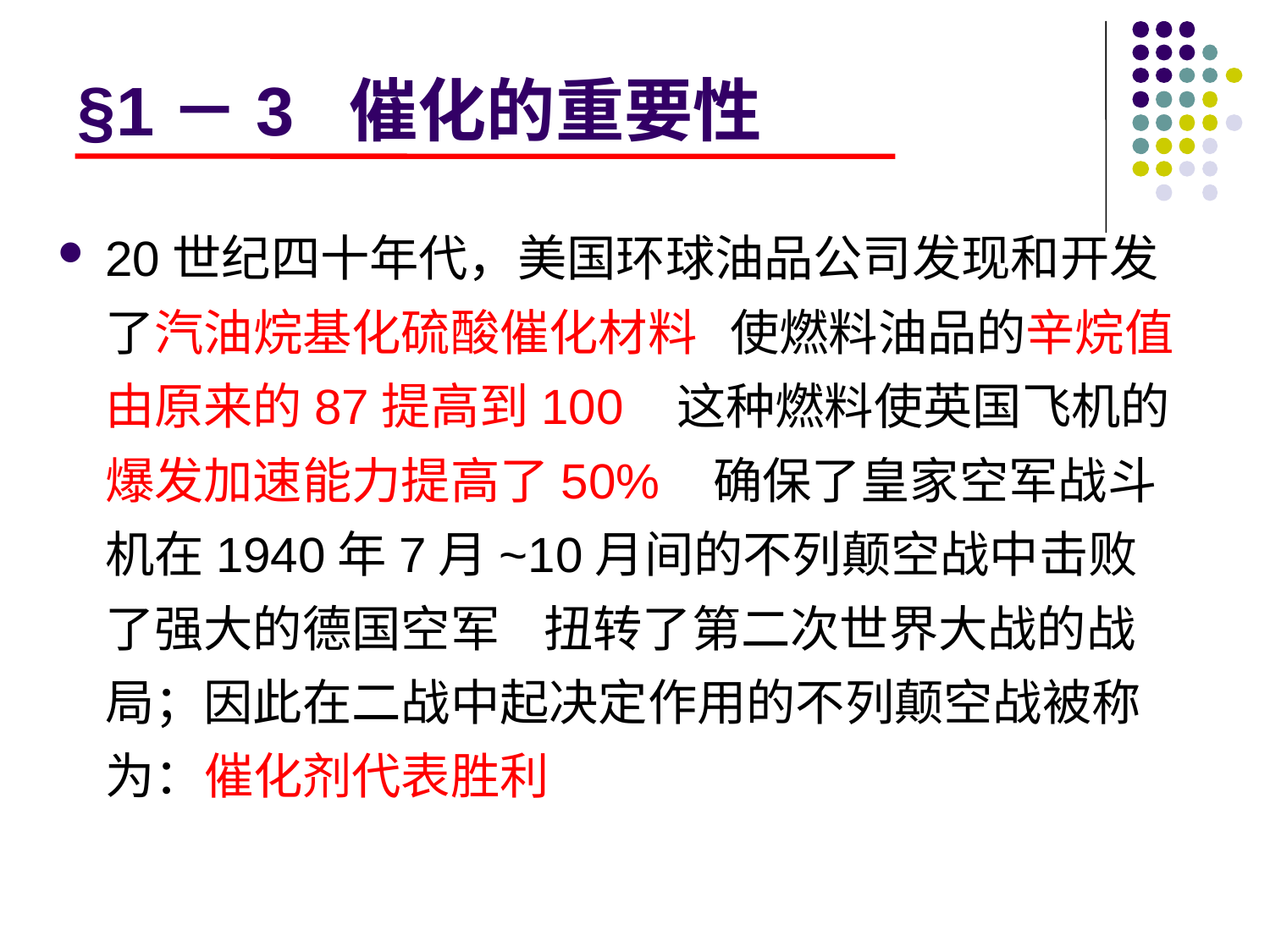

# §1－3  催化的重要性

20世纪四十年代，美国环球油品公司发现和开发了汽油烷基化硫酸催化材料   使燃料油品的辛烷值由原来的87提高到100   这种燃料使英国飞机的爆发加速能力提高了50%   确保了皇家空军战斗机在1940年7月~10月间的不列颠空战中击败了强大的德国空军    扭转了第二次世界大战的战局；因此在二战中起决定作用的不列颠空战被称为：催化剂代表胜利